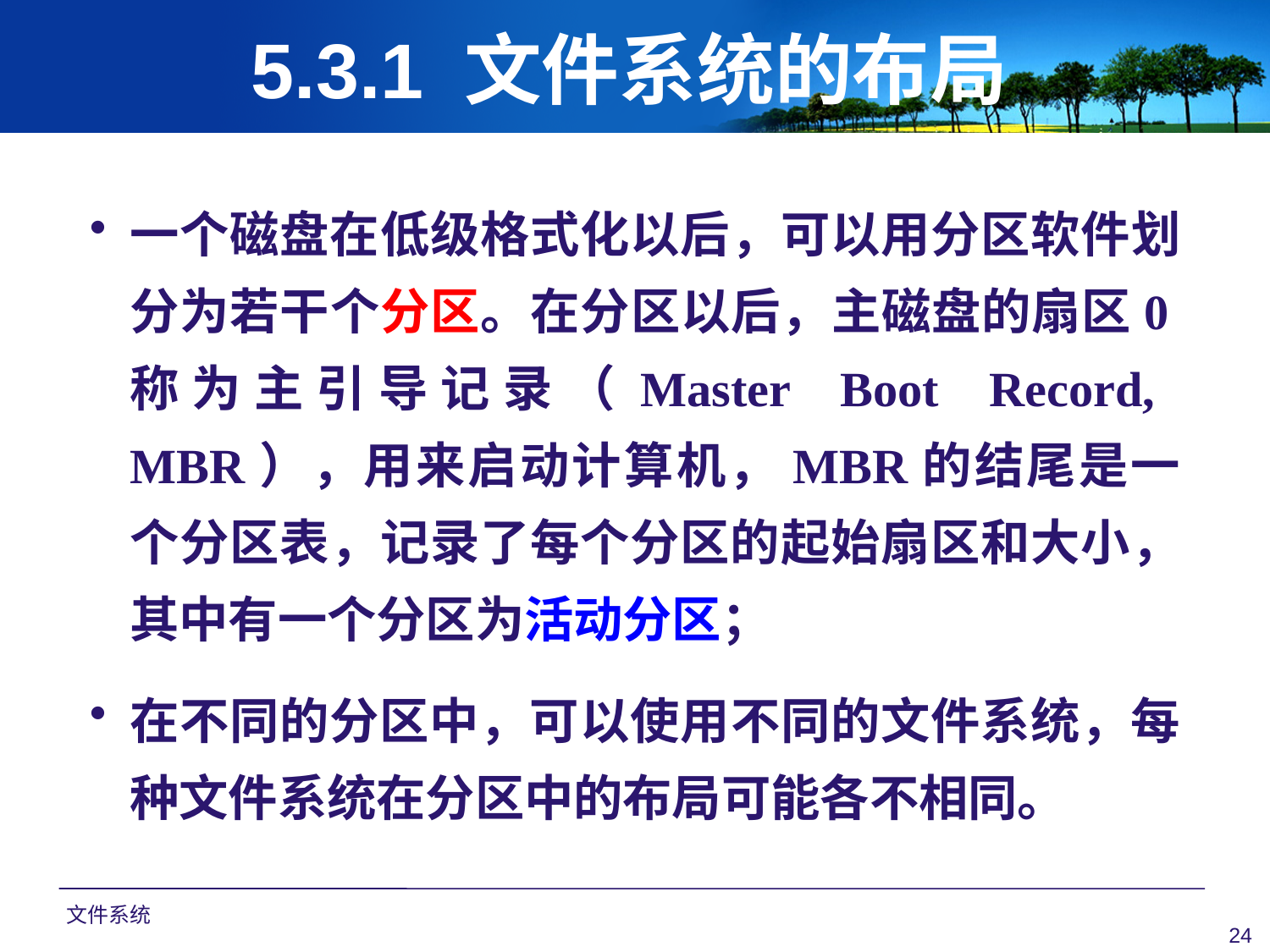

# 5.3.1 文件系统的布局
一个磁盘在低级格式化以后，可以用分区软件划分为若干个分区。在分区以后，主磁盘的扇区0称为主引导记录（Master  Boot  Record,  MBR），用来启动计算机，MBR的结尾是一个分区表，记录了每个分区的起始扇区和大小，其中有一个分区为活动分区；
在不同的分区中，可以使用不同的文件系统，每种文件系统在分区中的布局可能各不相同。
文件系统
24